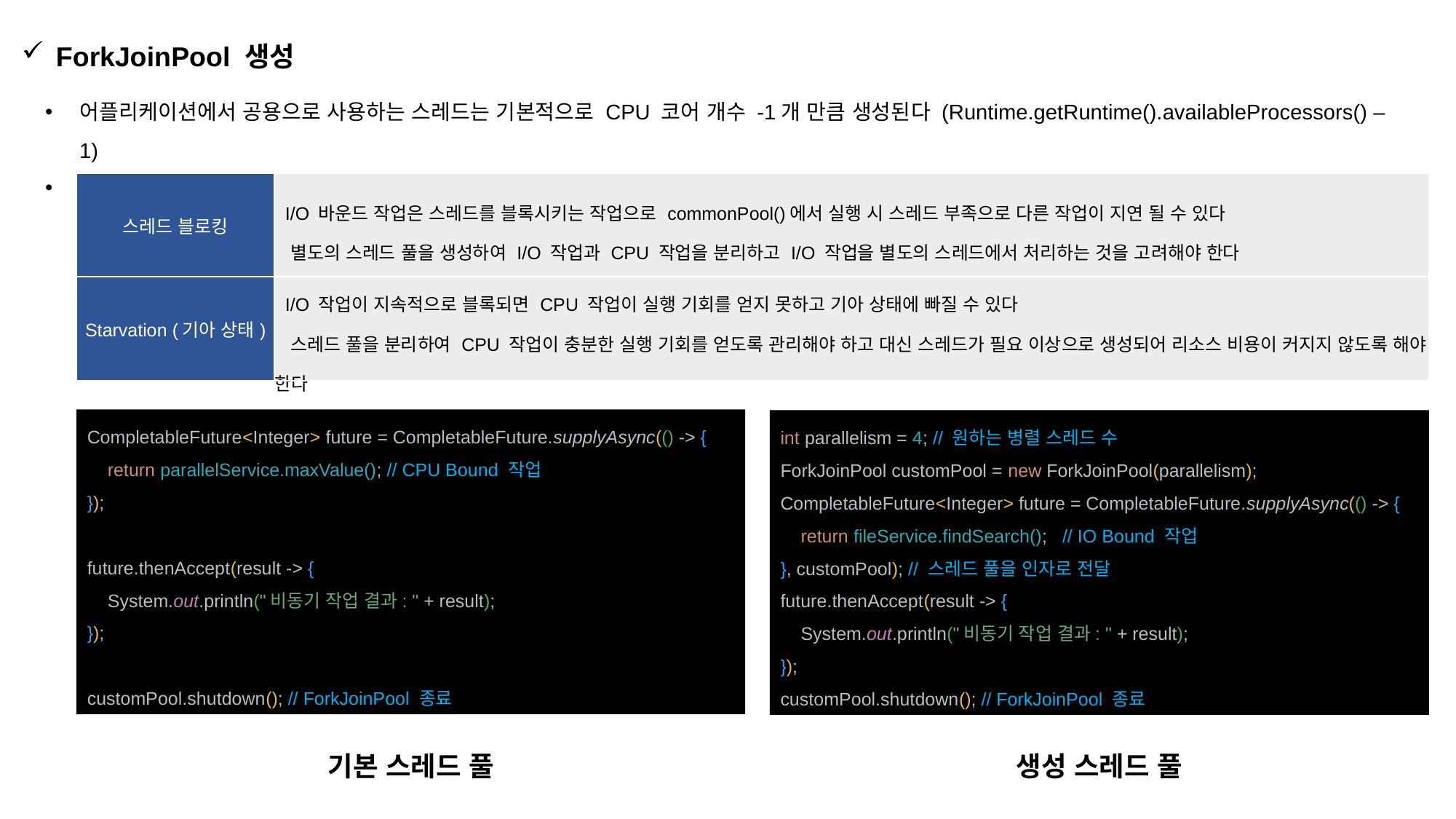

ForkJoinPool 생성
어플리케이션에서 공용으로 사용하는 스레드는 기본적으로 CPU 코어 개수 -1개 만큼 생성된다 (Runtime.getRuntime().availableProcessors() – 1)
ForkJoinPool.commonPool() 은 전체 어플리케이션에서 공용으로 사용하기 때문에 다음과 같은 주의가 필요하다
| 스레드 블로킹 | I/O 바운드 작업은 스레드를 블록시키는 작업으로 commonPool()에서 실행 시 스레드 부족으로 다른 작업이 지연 될 수 있다 별도의 스레드 풀을 생성하여 I/O 작업과 CPU 작업을 분리하고 I/O 작업을 별도의 스레드에서 처리하는 것을 고려해야 한다 |
| --- | --- |
| Starvation (기아 상태) | I/O 작업이 지속적으로 블록되면 CPU 작업이 실행 기회를 얻지 못하고 기아 상태에 빠질 수 있다 스레드 풀을 분리하여 CPU 작업이 충분한 실행 기회를 얻도록 관리해야 하고 대신 스레드가 필요 이상으로 생성되어 리소스 비용이 커지지 않도록 해야 한다 |
CompletableFuture<Integer> future = CompletableFuture.supplyAsync(() -> {
    return parallelService.maxValue(); // CPU Bound 작업
});
future.thenAccept(result -> {
    System.out.println("비동기 작업 결과: " + result);
});
customPool.shutdown(); // ForkJoinPool 종료
int parallelism = 4; // 원하는 병렬 스레드 수
ForkJoinPool customPool = new ForkJoinPool(parallelism);
CompletableFuture<Integer> future = CompletableFuture.supplyAsync(() -> {
    return fileService.findSearch();   // IO Bound 작업
}, customPool); // 스레드 풀을 인자로 전달
future.thenAccept(result -> {
    System.out.println("비동기 작업 결과: " + result);
});
customPool.shutdown(); // ForkJoinPool 종료
기본 스레드 풀
생성 스레드 풀